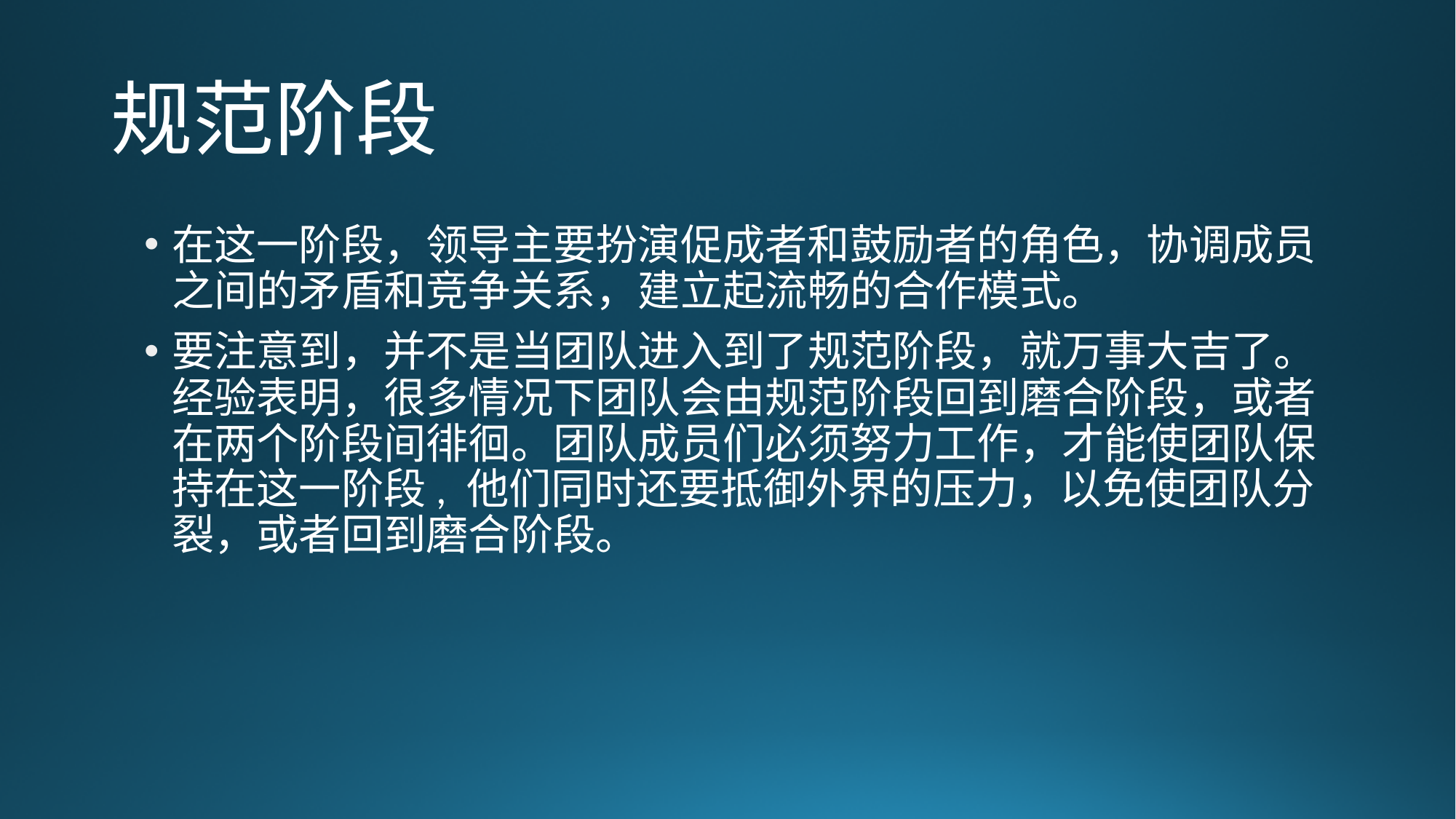

# 规范阶段
在这一阶段，领导主要扮演促成者和鼓励者的角色，协调成员之间的矛盾和竞争关系，建立起流畅的合作模式。
要注意到，并不是当团队进入到了规范阶段，就万事大吉了。经验表明，很多情况下团队会由规范阶段回到磨合阶段，或者在两个阶段间徘徊。团队成员们必须努力工作，才能使团队保持在这一阶段, 他们同时还要抵御外界的压力，以免使团队分裂，或者回到磨合阶段。